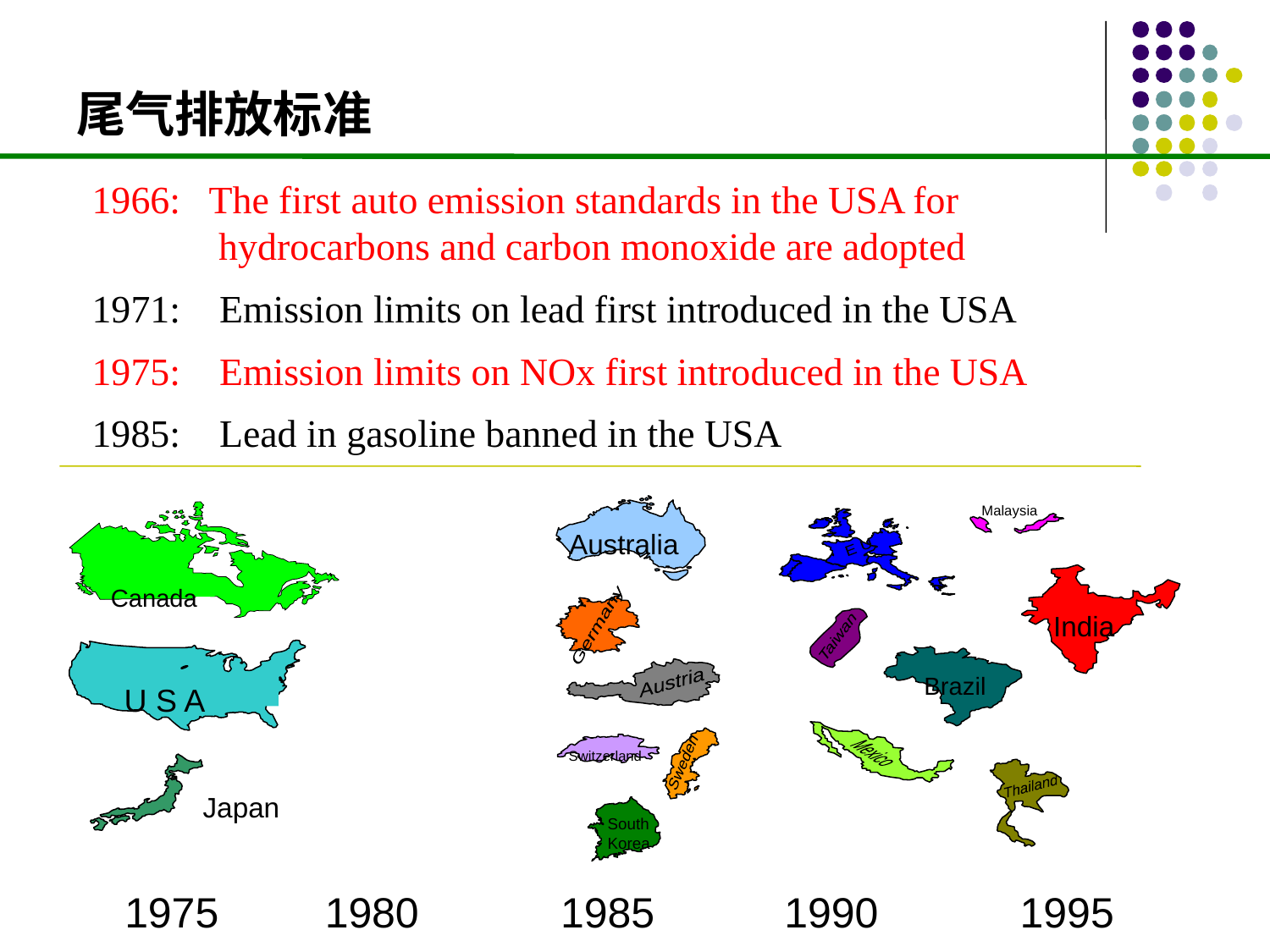

# 尾气排放标准

1966:   The first auto emission standards in the USA for
             hydrocarbons and carbon monoxide are adopted
1971:    Emission limits on lead first introduced in the USA
1975:    Emission limits on NOx first introduced in the USA
1985:    Lead in gasoline banned in the USA

Australia
Malaysia

Canada

E U

India

Germany

Taiwan

U S A

Brazil

Austria

Mexico

Sweden

Switzerland

Japan

Thailand

South
Korea

1975         1980            1985           1990            1995